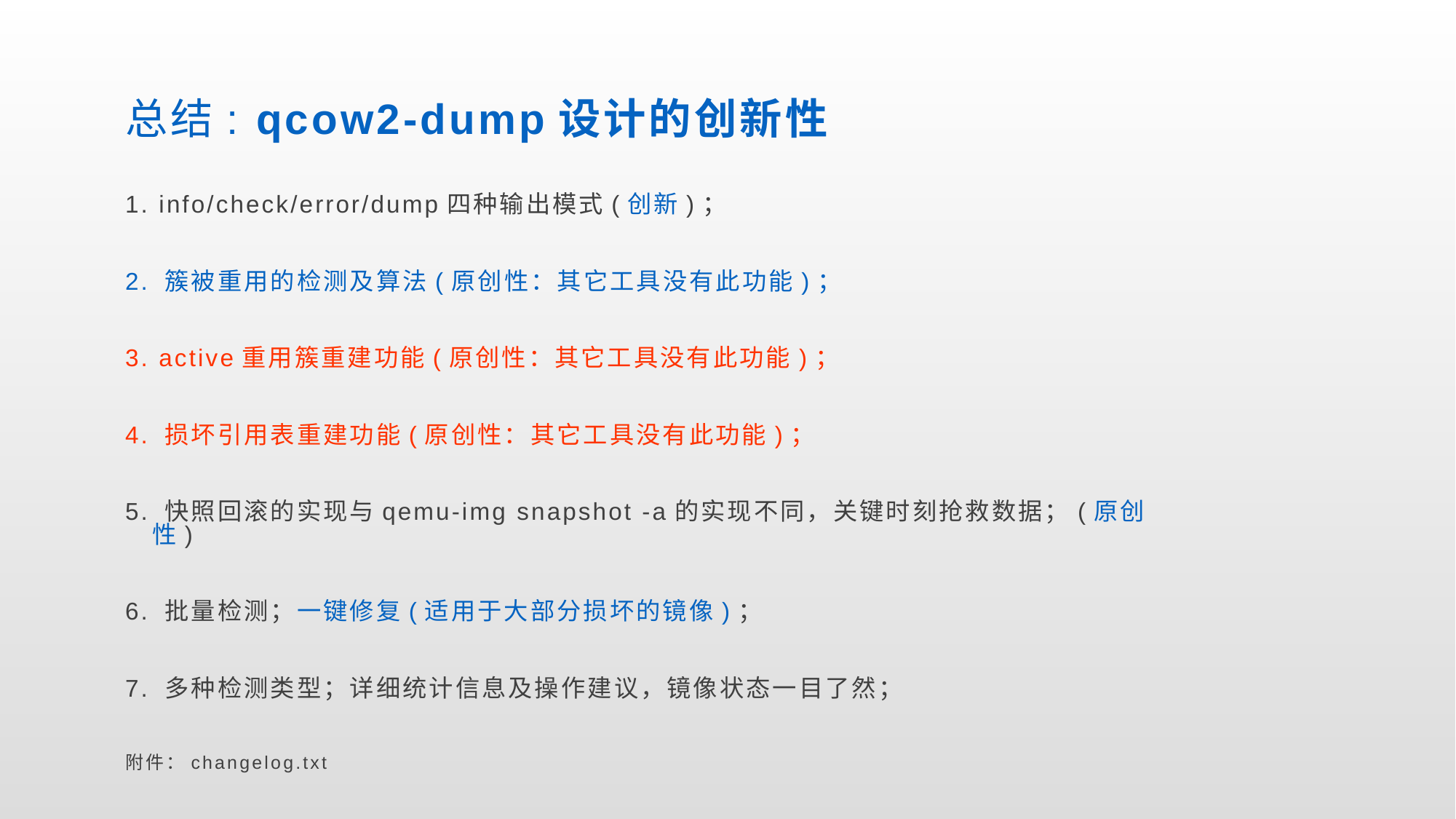

# 总结: qcow2-dump设计的创新性
1. info/check/error/dump四种输出模式(创新)；

2. 簇被重用的检测及算法(原创性：其它工具没有此功能)；

3. active重用簇重建功能(原创性：其它工具没有此功能)；

4. 损坏引用表重建功能(原创性：其它工具没有此功能)；

5. 快照回滚的实现与qemu-img snapshot -a的实现不同，关键时刻抢救数据；(原创性)

6. 批量检测；一键修复(适用于大部分损坏的镜像)；

7. 多种检测类型；详细统计信息及操作建议，镜像状态一目了然；

附件：changelog.txt